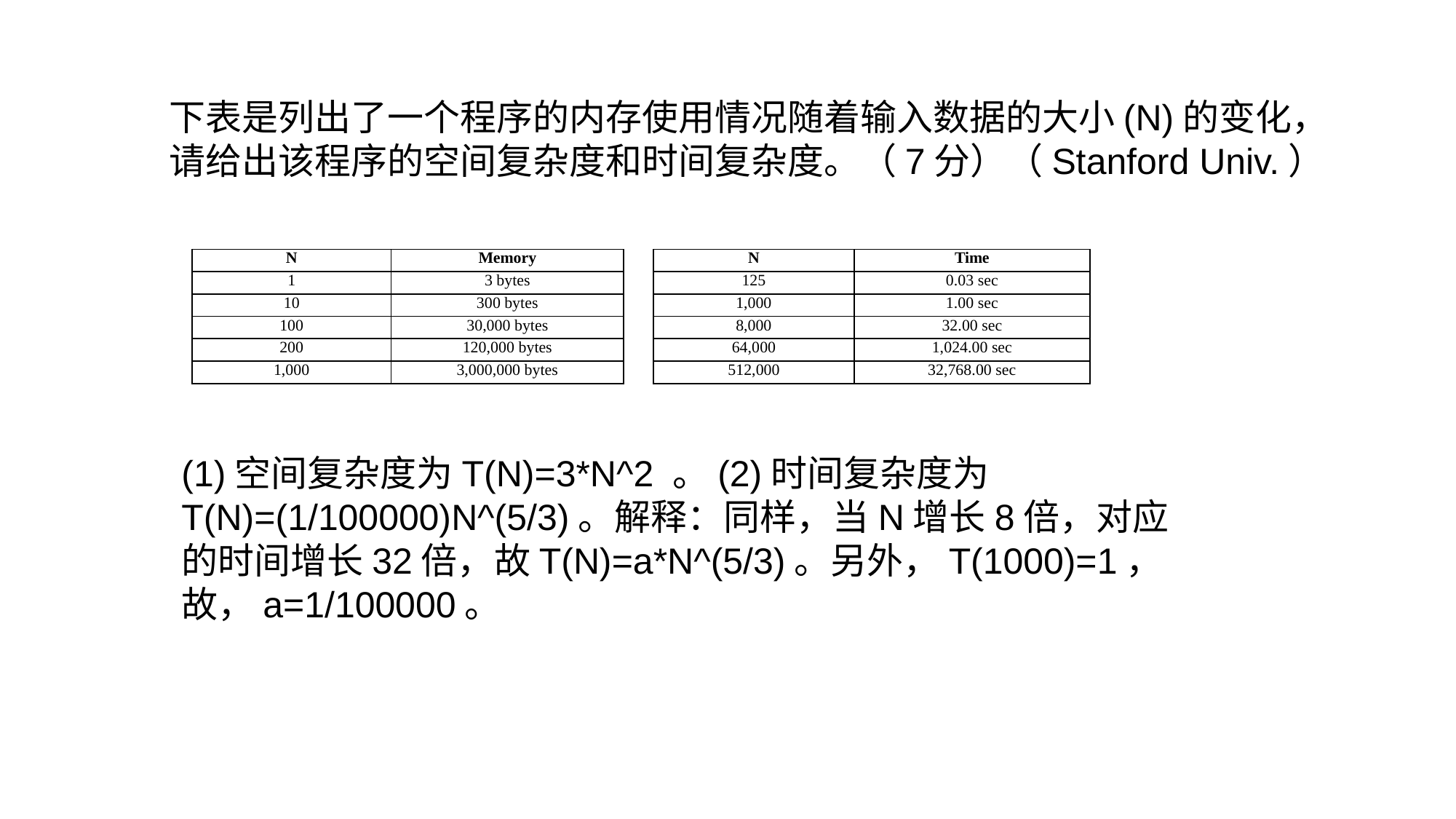

下表是列出了一个程序的内存使用情况随着输入数据的大小(N)的变化，请给出该程序的空间复杂度和时间复杂度。（7分）（Stanford Univ.）
| N | Memory |
| --- | --- |
| 1 | 3 bytes |
| 10 | 300 bytes |
| 100 | 30,000 bytes |
| 200 | 120,000 bytes |
| 1,000 | 3,000,000 bytes |
| N | Time |
| --- | --- |
| 125 | 0.03 sec |
| 1,000 | 1.00 sec |
| 8,000 | 32.00 sec |
| 64,000 | 1,024.00 sec |
| 512,000 | 32,768.00 sec |
(1)空间复杂度为T(N)=3*N^2 。(2)时间复杂度为T(N)=(1/100000)N^(5/3)。解释：同样，当N增长8倍，对应的时间增长32倍，故T(N)=a*N^(5/3)。另外，T(1000)=1，故，a=1/100000。